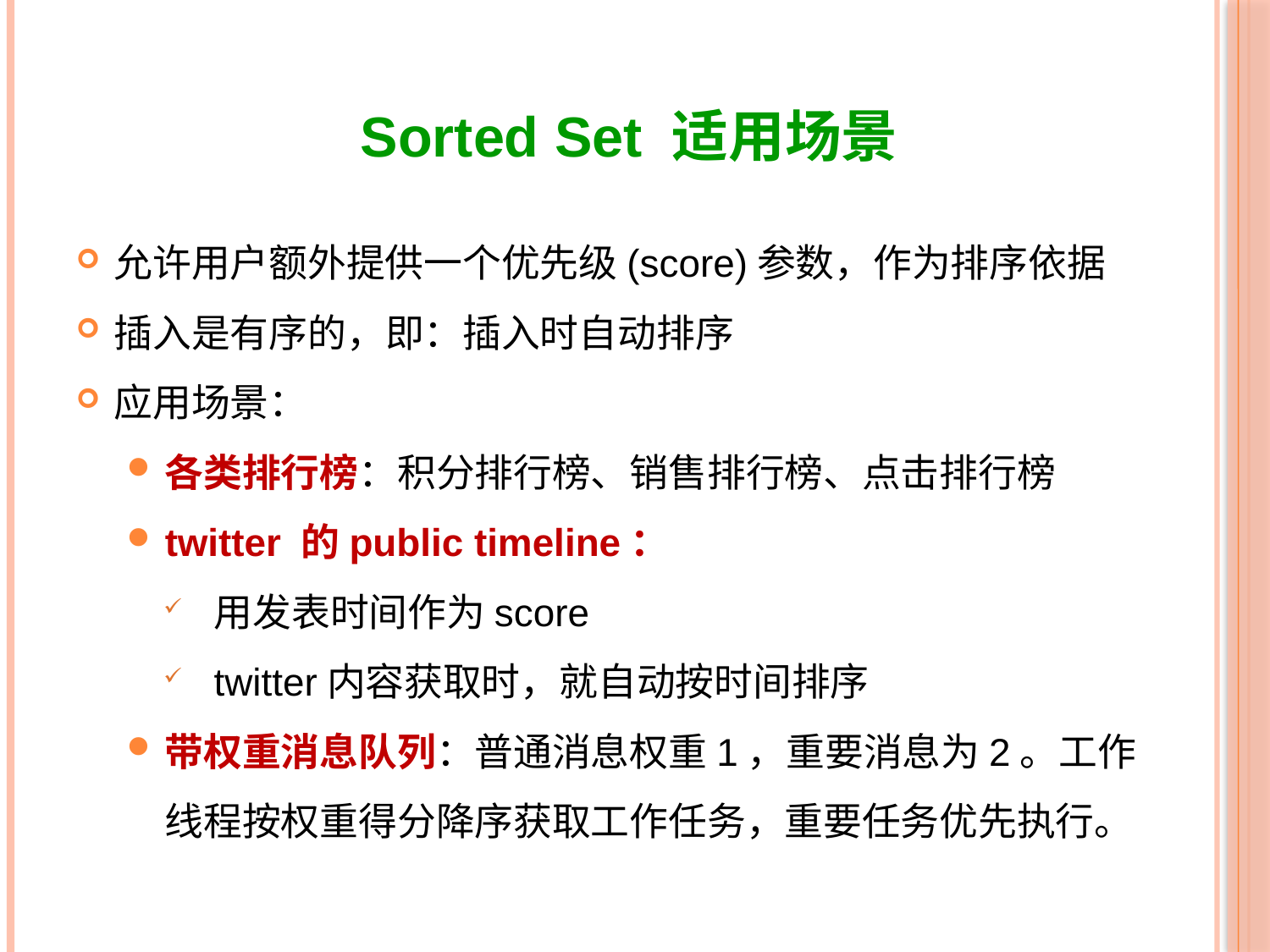

# Sorted Set 适用场景
允许用户额外提供一个优先级(score)参数，作为排序依据
插入是有序的，即：插入时自动排序
应用场景：
各类排行榜：积分排行榜、销售排行榜、点击排行榜
twitter 的public timeline：
用发表时间作为score
twitter内容获取时，就自动按时间排序
带权重消息队列：普通消息权重1，重要消息为2。工作线程按权重得分降序获取工作任务，重要任务优先执行。